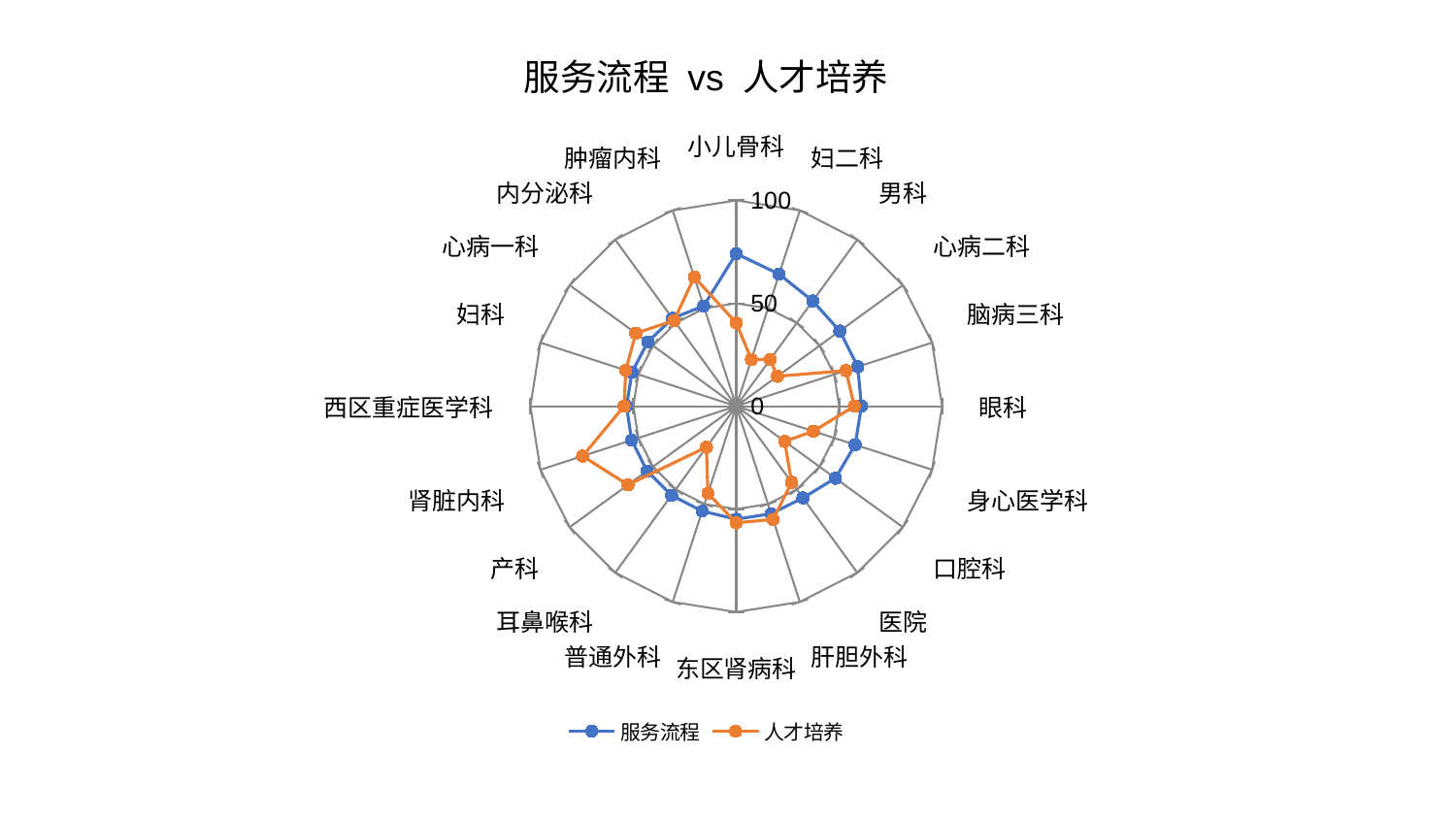

### Chart: 服务流程 vs 人才培养

| Category | 服务流程 | 人才培养 |
|---|---|---|
| 小儿骨科 | 74.14083401355441 | 40.45504253762842 |
| 妇二科 | 67.47077090471318 | 23.848147661970426 |
| 男科 | 63.19929086640925 | 28.031827450265794 |
| 心病二科 | 62.15294932755734 | 24.741760571363386 |
| 脑病三科 | 62.06282744204784 | 56.02012050282226 |
| 眼科 | 60.82759365725351 | 57.38942605473911 |
| 身心医学科 | 60.72508210721912 | 39.38264162828169 |
| 口腔科 | 59.548090373356445 | 29.111786693681037 |
| 医院 | 55.08750570010098 | 45.737943050424384 |
| 肝胆外科 | 54.93924436460026 | 57.84114585048544 |
| 东区肾病科 | 54.931618092149336 | 56.684125719487895 |
| 普通外科 | 53.60099644733454 | 44.54035823181254 |
| 耳鼻喉科 | 53.543426828573864 | 24.621589894790834 |
| 产科 | 53.535702071680845 | 65.02403241117929 |
| 肾脏内科 | 53.470805914791285 | 78.48216435891992 |
| 西区重症医学科 | 53.305734440998926 | 54.49984298530453 |
| 妇科 | 53.275736926263335 | 56.435472029023494 |
| 心病一科 | 53.10329383659775 | 60.337982540624836 |
| 内分泌科 | 52.76700309160686 | 51.447206829569495 |
| 肿瘤内科 | 51.224411274481206 | 66.00770579199309 |
59